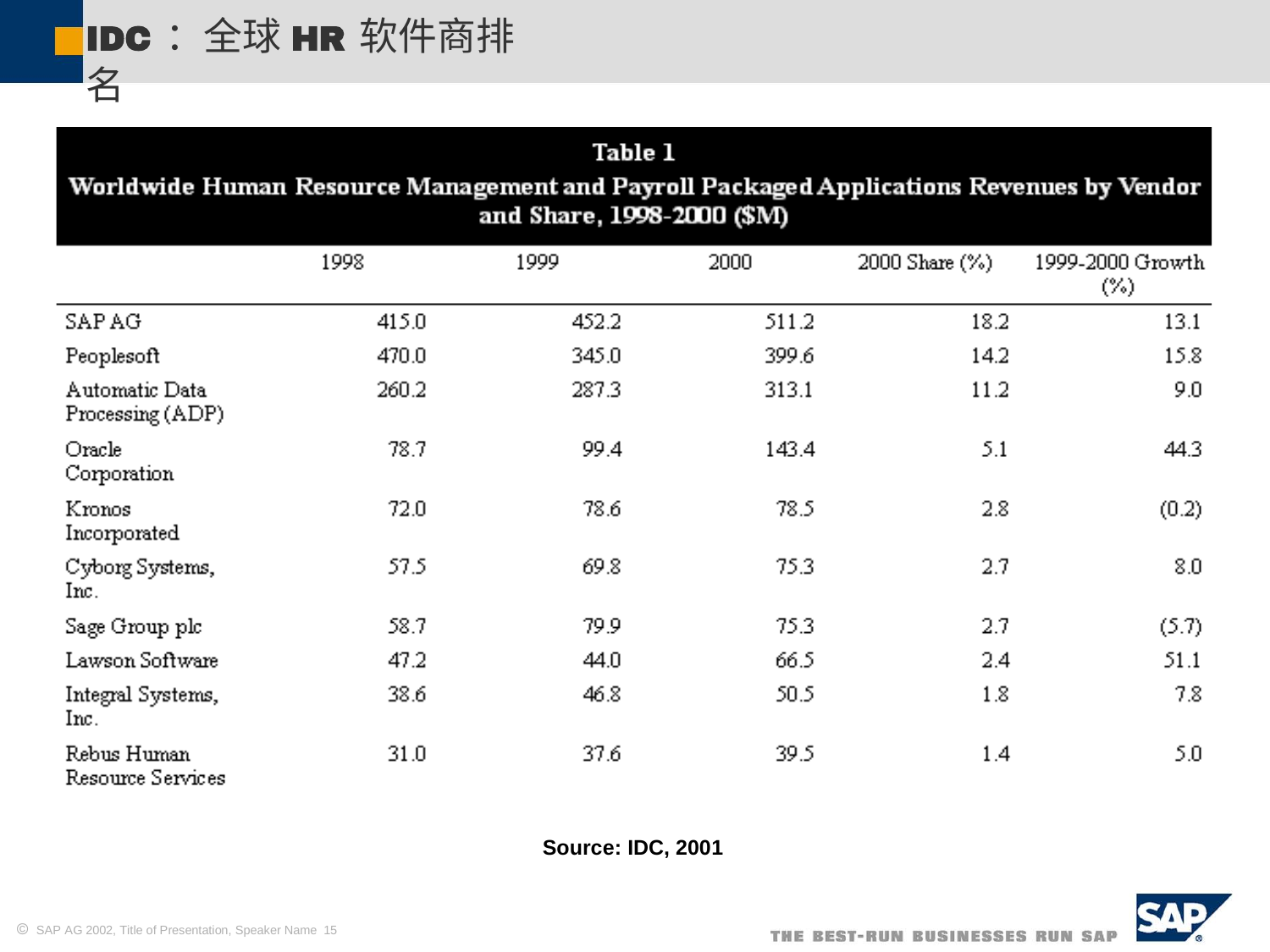

IDC：全球HR软件商排名

Source: IDC, 2001
©  SAP AG 2002, Title of Presentation, Speaker Name  15